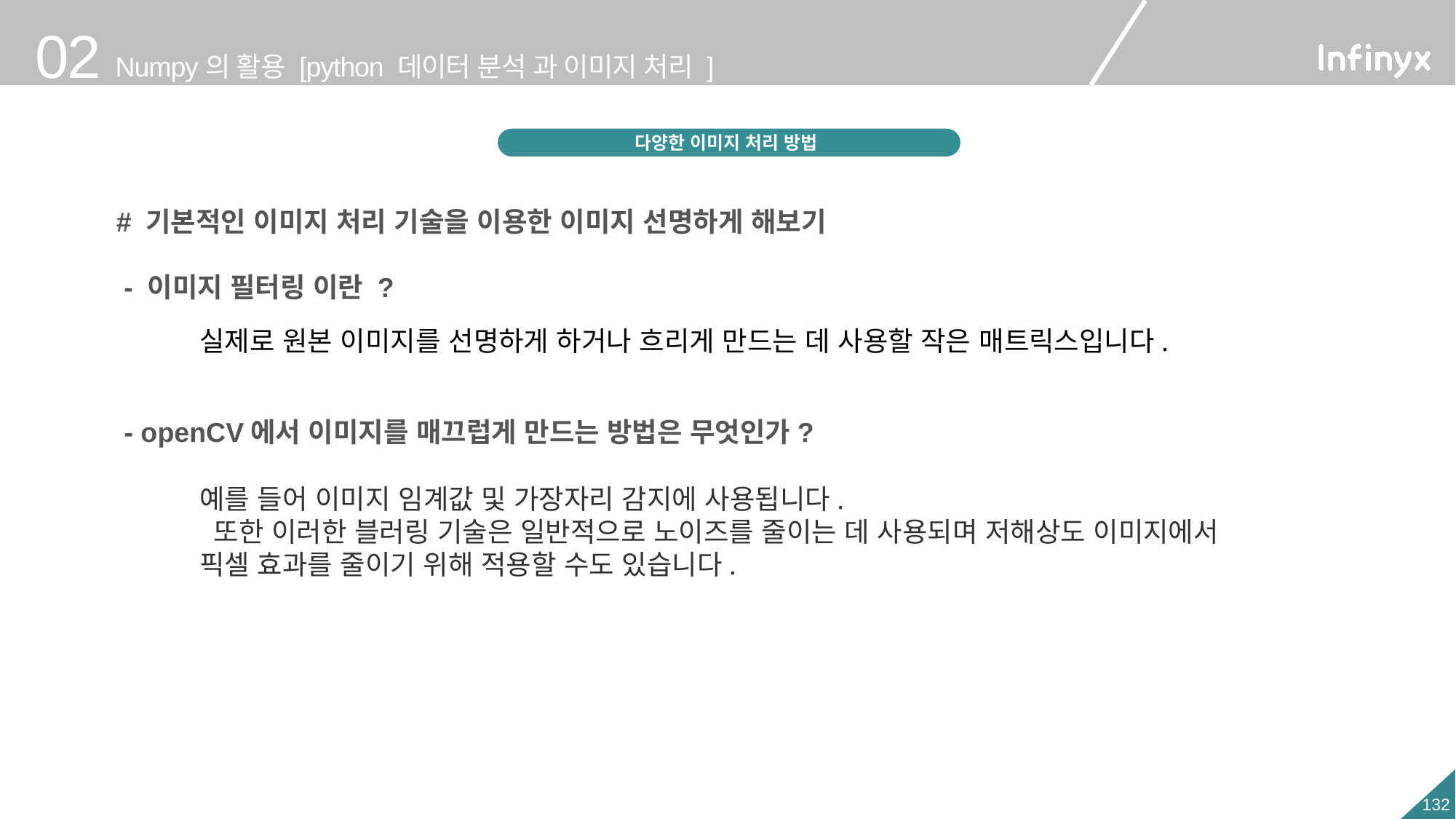

다양한 이미지 처리 방법
# 기본적인 이미지 처리 기술을 이용한 이미지 선명하게 해보기

 - 이미지 필터링 이란 ?
실제로 원본 이미지를 선명하게 하거나 흐리게 만드는 데 사용할 작은 매트릭스입니다.
 - openCV에서 이미지를 매끄럽게 만드는 방법은 무엇인가?
예를 들어 이미지 임계값 및 가장자리 감지에 사용됩니다.
 또한 이러한 블러링 기술은 일반적으로 노이즈를 줄이는 데 사용되며 저해상도 이미지에서
픽셀 효과를 줄이기 위해 적용할 수도 있습니다.